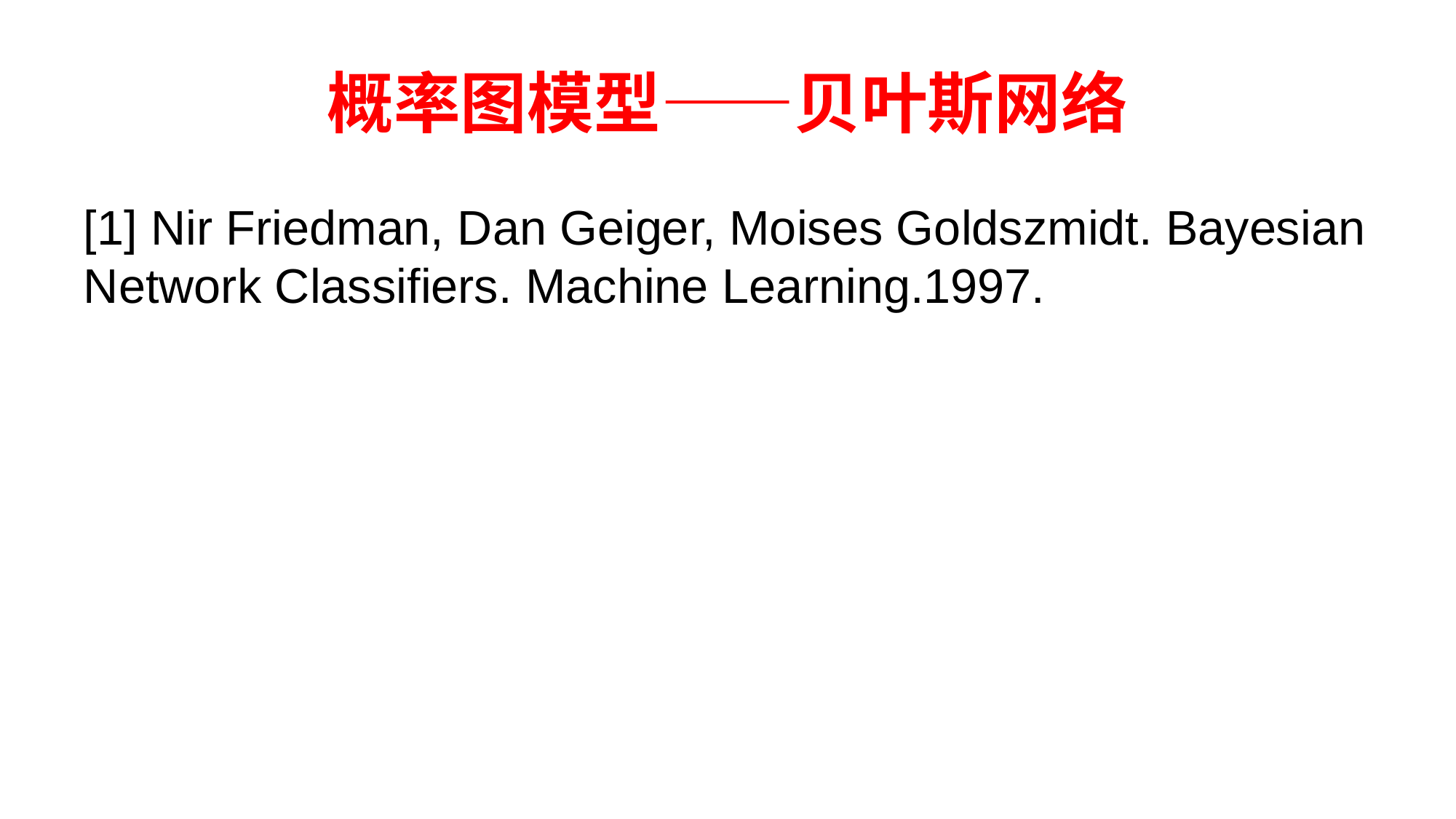

# 概率图模型——贝叶斯网络
[1] Nir Friedman, Dan Geiger, Moises Goldszmidt. Bayesian Network Classifiers. Machine Learning.1997.